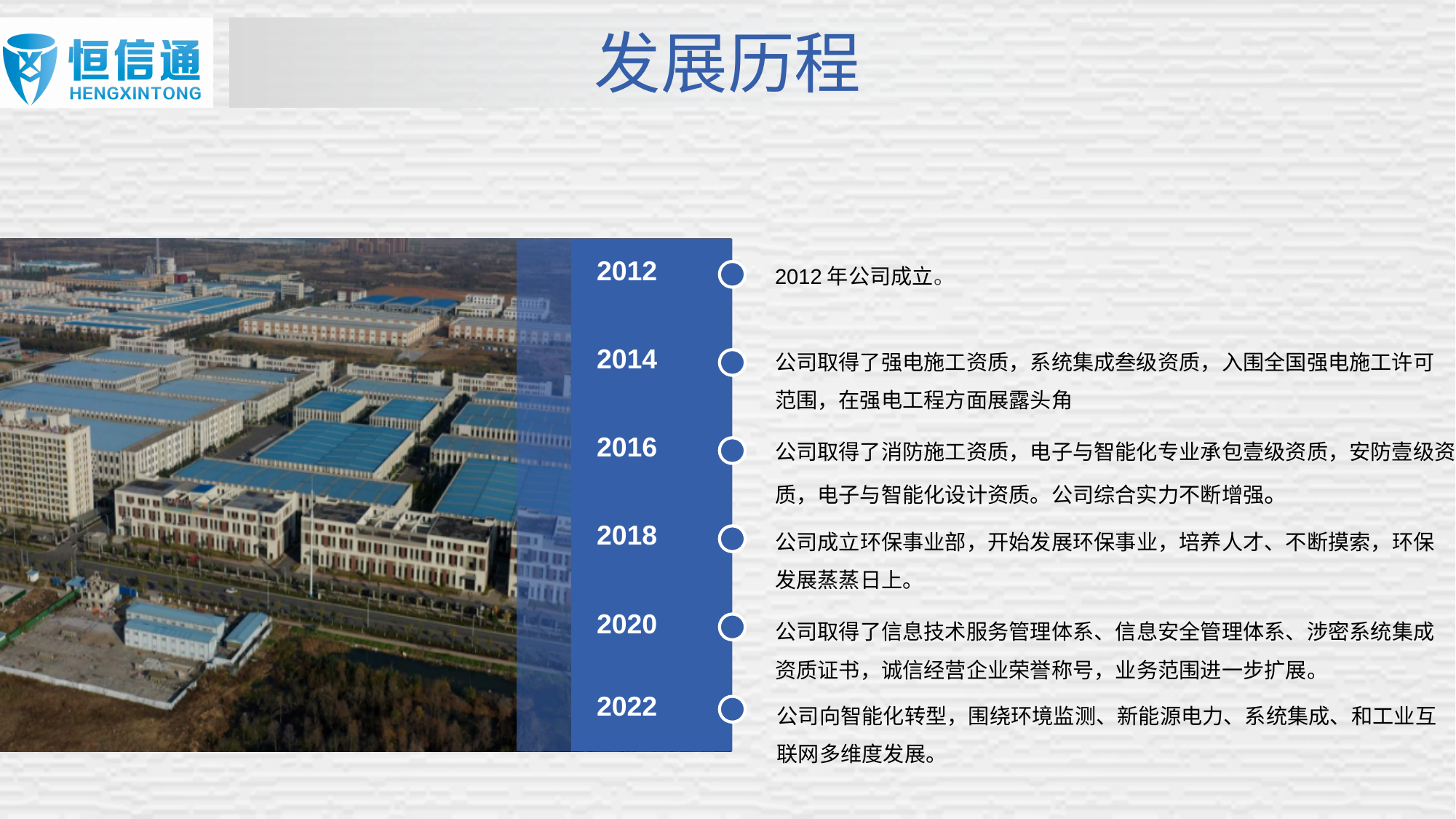

发展历程

2012年公司成立。
2012

公司取得了强电施工资质，系统集成叁级资质，入围全国强电施工许可范围，在强电工程方面展露头角
2014

公司取得了消防施工资质，电子与智能化专业承包壹级资质，安防壹级资质，电子与智能化设计资质。公司综合实力不断增强。
2016

公司成立环保事业部，开始发展环保事业，培养人才、不断摸索，环保发展蒸蒸日上。
2018

公司取得了信息技术服务管理体系、信息安全管理体系、涉密系统集成资质证书，诚信经营企业荣誉称号，业务范围进一步扩展。
2020

公司向智能化转型，围绕环境监测、新能源电力、系统集成、和工业互联网多维度发展。
2022